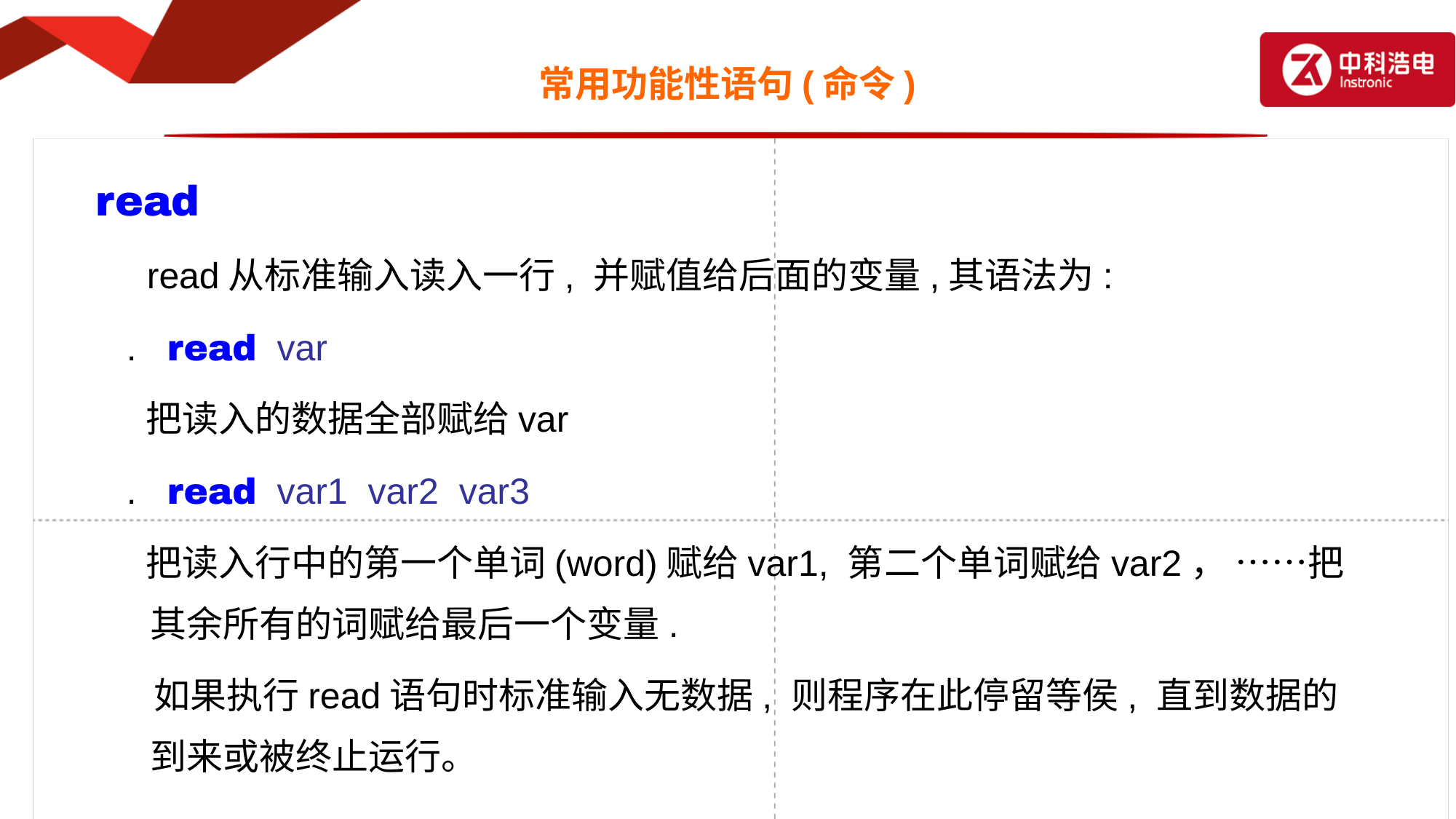

# 常用功能性语句(命令)
read
     read从标准输入读入一行, 并赋值给后面的变量,其语法为:
   .   read  var
     把读入的数据全部赋给var
   .   read  var1  var2  var3
     把读入行中的第一个单词(word)赋给var1, 第二个单词赋给var2， ……把其余所有的词赋给最后一个变量.
      如果执行read语句时标准输入无数据, 则程序在此停留等侯, 直到数据的到来或被终止运行。